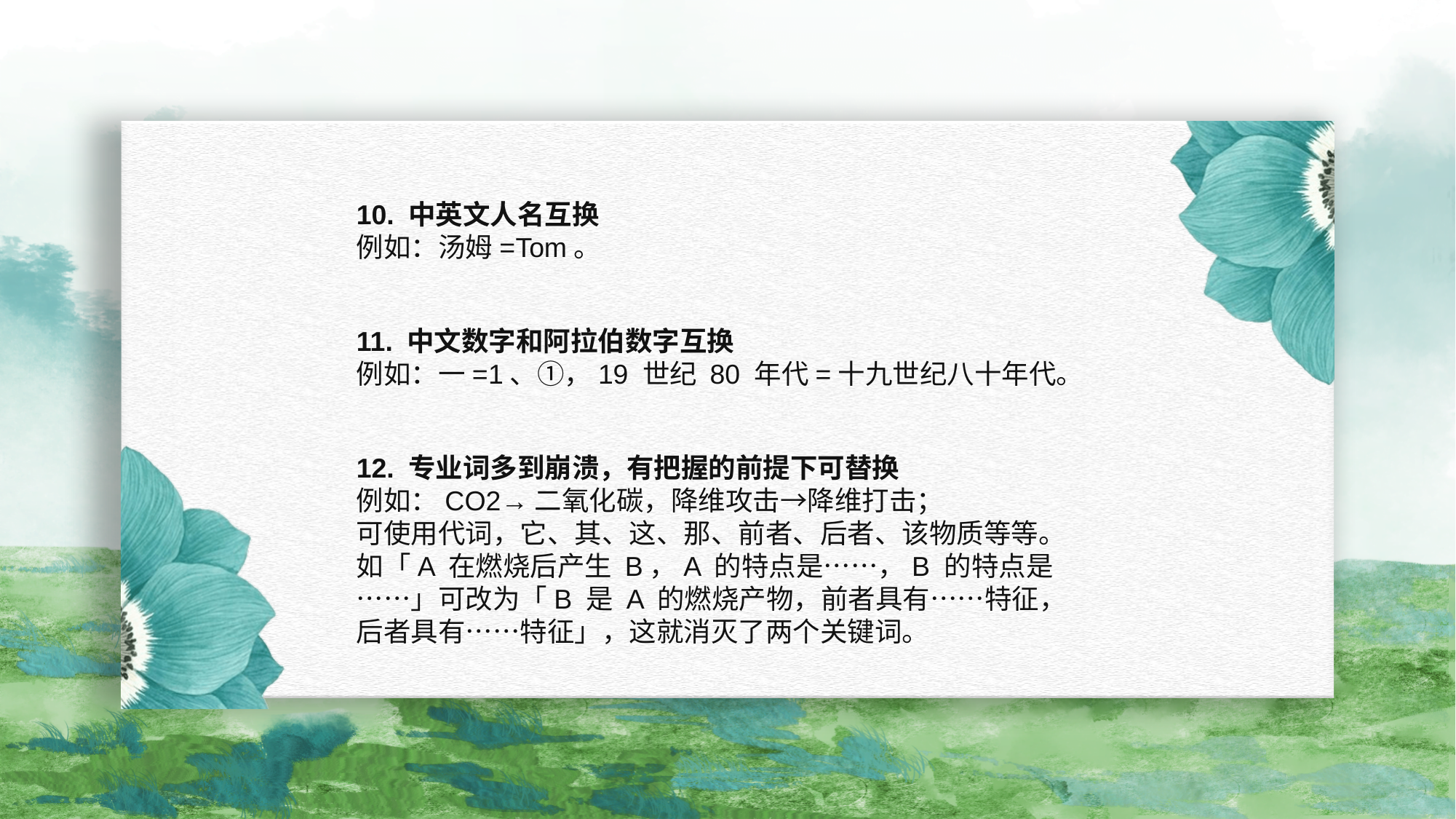

10. 中英文人名互换
例如：汤姆=Tom。
11. 中文数字和阿拉伯数字互换
例如：一=1、①，19 世纪 80 年代=十九世纪八十年代。
12. 专业词多到崩溃，有把握的前提下可替换
例如：CO2→二氧化碳，降维攻击→降维打击；
可使用代词，它、其、这、那、前者、后者、该物质等等。
如「A 在燃烧后产生 B，A 的特点是……，B 的特点是……」可改为「B 是 A 的燃烧产物，前者具有……特征，后者具有……特征」，这就消灭了两个关键词。